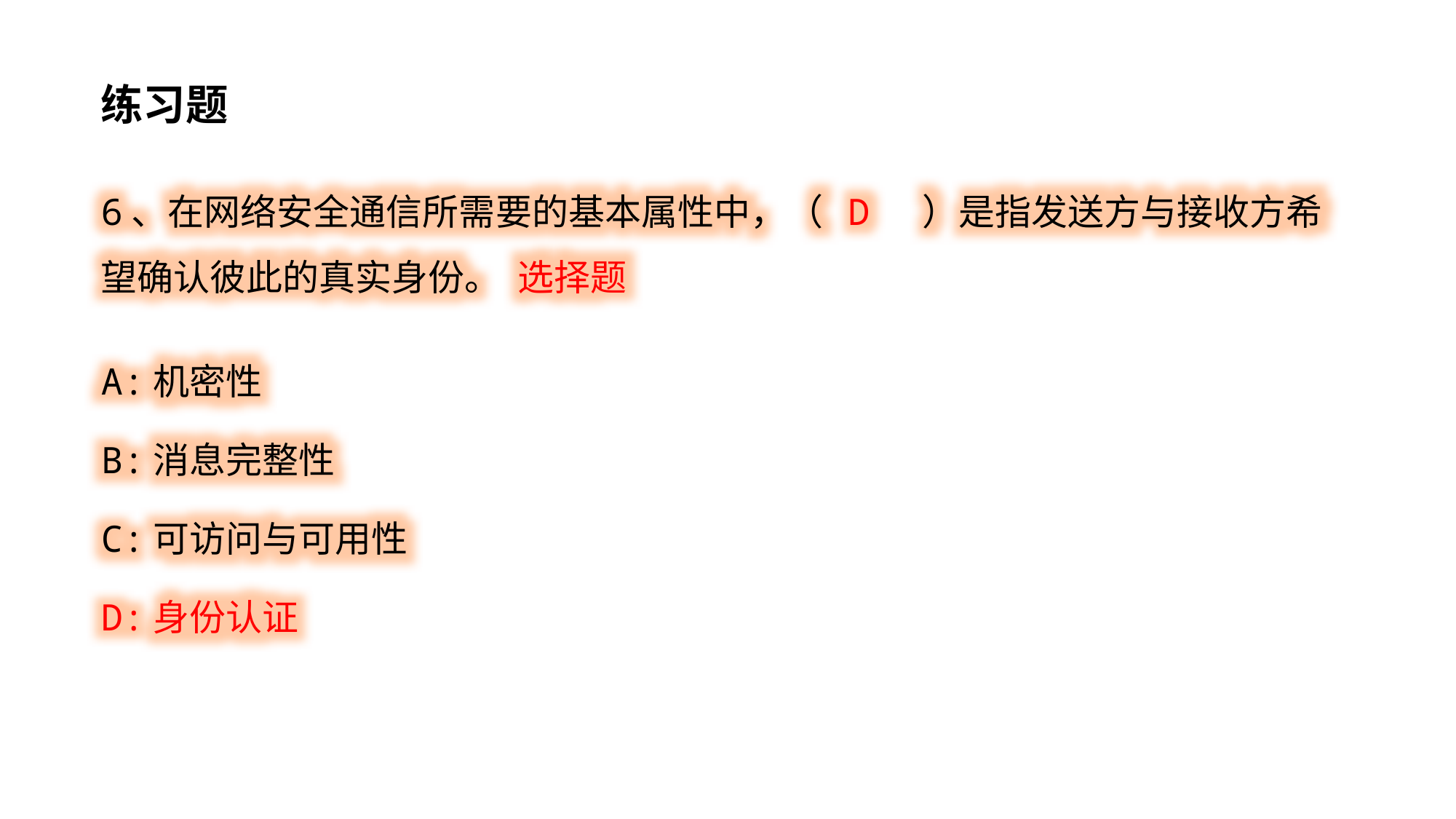

练习题
6、在网络安全通信所需要的基本属性中，（  D  ）是指发送方与接收方希望确认彼此的真实身份。  选择题

A:机密性

B:消息完整性

C:可访问与可用性

D:身份认证